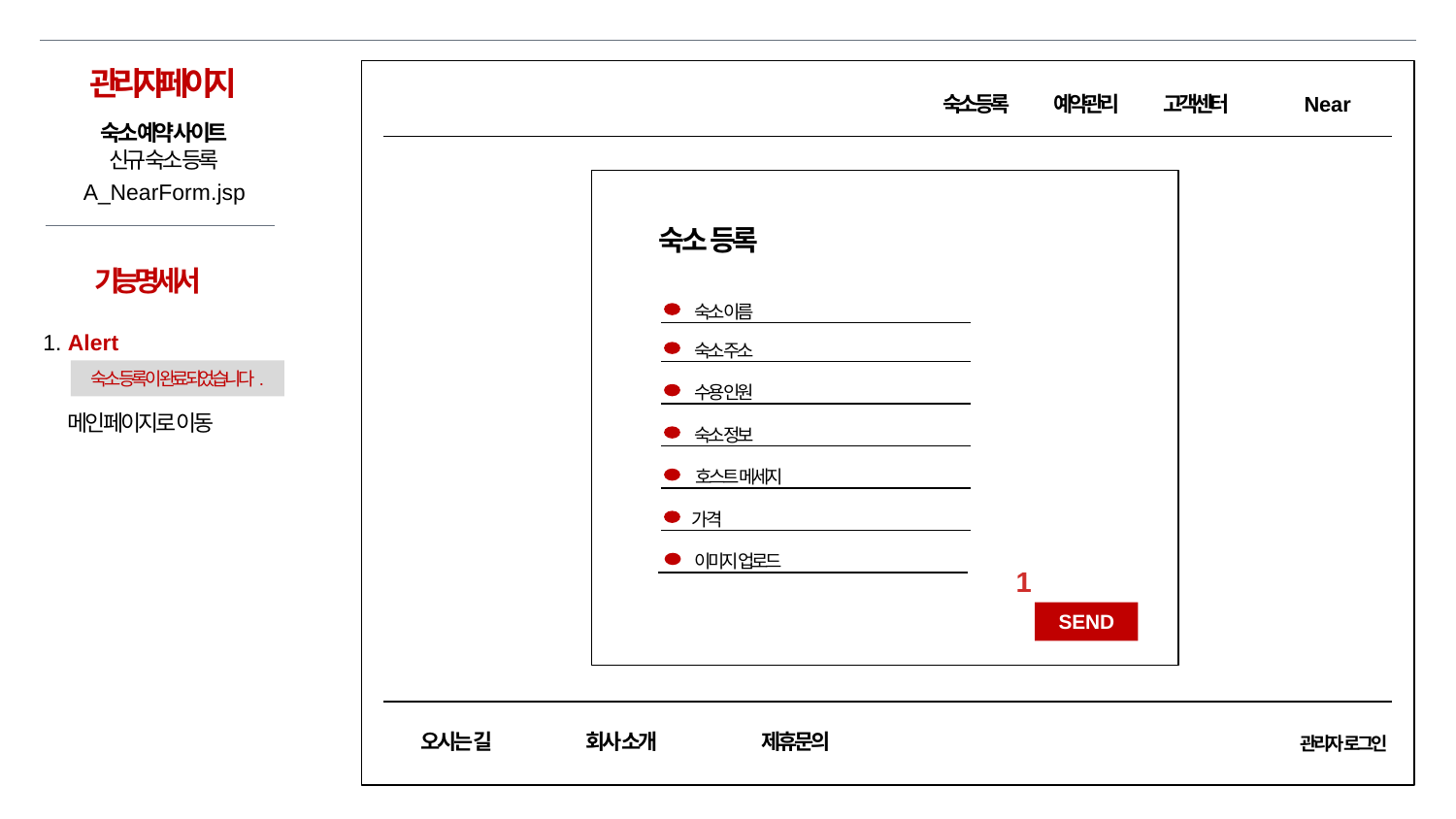

관리자페이지

숙소등록
예약관리
고객센터
Near
오시는 길
회사 소개
제휴문의
관리자 로그인
숙소 예약 사이트
신규 숙소 등록
A_NearForm.jsp

숙소 등록
기능명세서
숙소 이름

1. Alert

     메인페이지로 이동

숙소 주소

숙소 등록이 완료되었습니다.
수용 인원

숙소 정보

호스트 메세지

가격

이미지 업로드

1
SEND